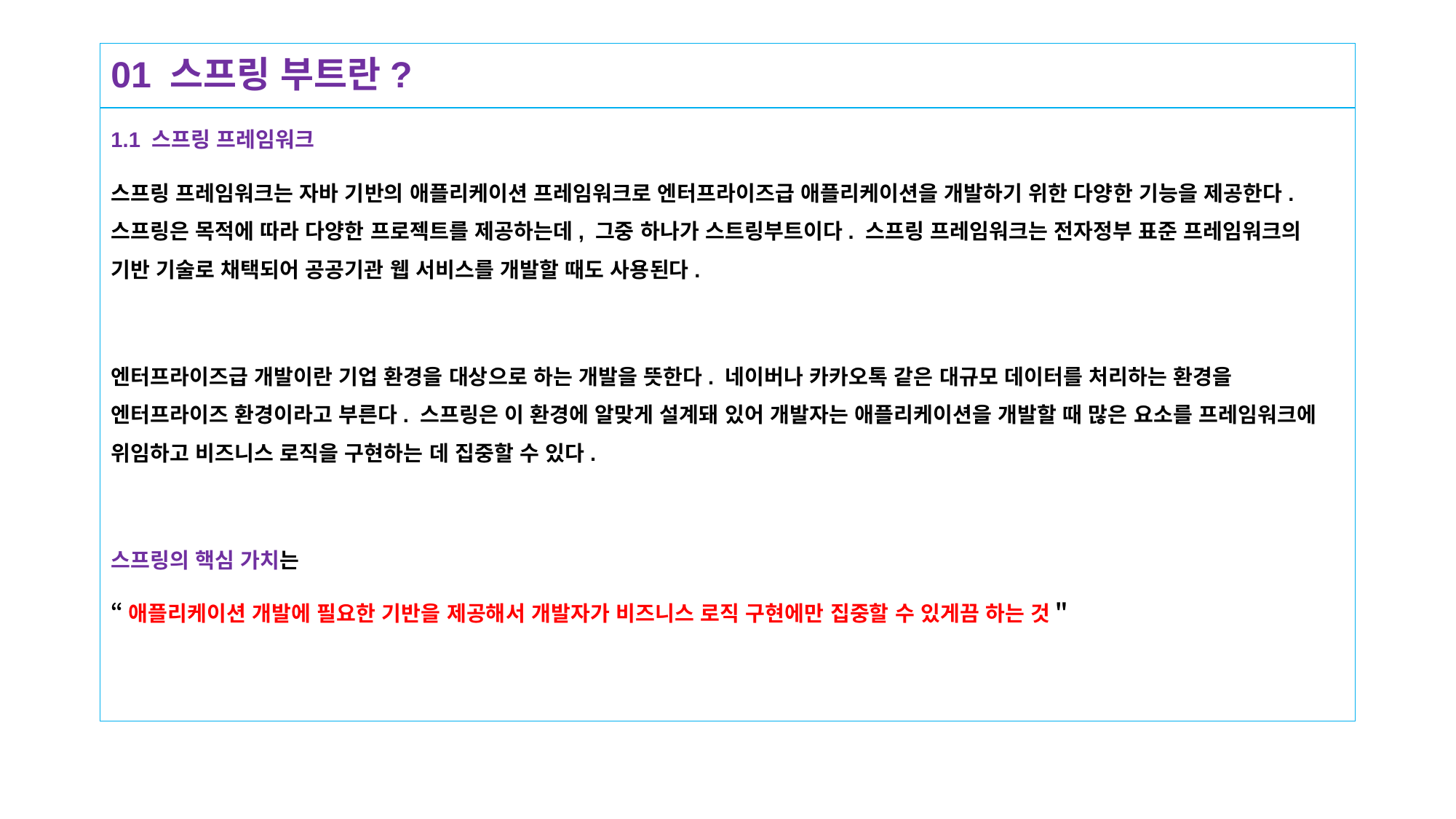

# 01 스프링 부트란?
1.1 스프링 프레임워크
스프링 프레임워크는 자바 기반의 애플리케이션 프레임워크로 엔터프라이즈급 애플리케이션을 개발하기 위한 다양한 기능을 제공한다. 스프링은 목적에 따라 다양한 프로젝트를 제공하는데, 그중 하나가 스트링부트이다. 스프링 프레임워크는 전자정부 표준 프레임워크의 기반 기술로 채택되어 공공기관 웹 서비스를 개발할 때도 사용된다.

엔터프라이즈급 개발이란 기업 환경을 대상으로 하는 개발을 뜻한다. 네이버나 카카오톡 같은 대규모 데이터를 처리하는 환경을 엔터프라이즈 환경이라고 부른다. 스프링은 이 환경에 알맞게 설계돼 있어 개발자는 애플리케이션을 개발할 때 많은 요소를 프레임워크에 위임하고 비즈니스 로직을 구현하는 데 집중할 수 있다.

스프링의 핵심 가치는
“애플리케이션 개발에 필요한 기반을 제공해서 개발자가 비즈니스 로직 구현에만 집중할 수 있게끔 하는 것＂